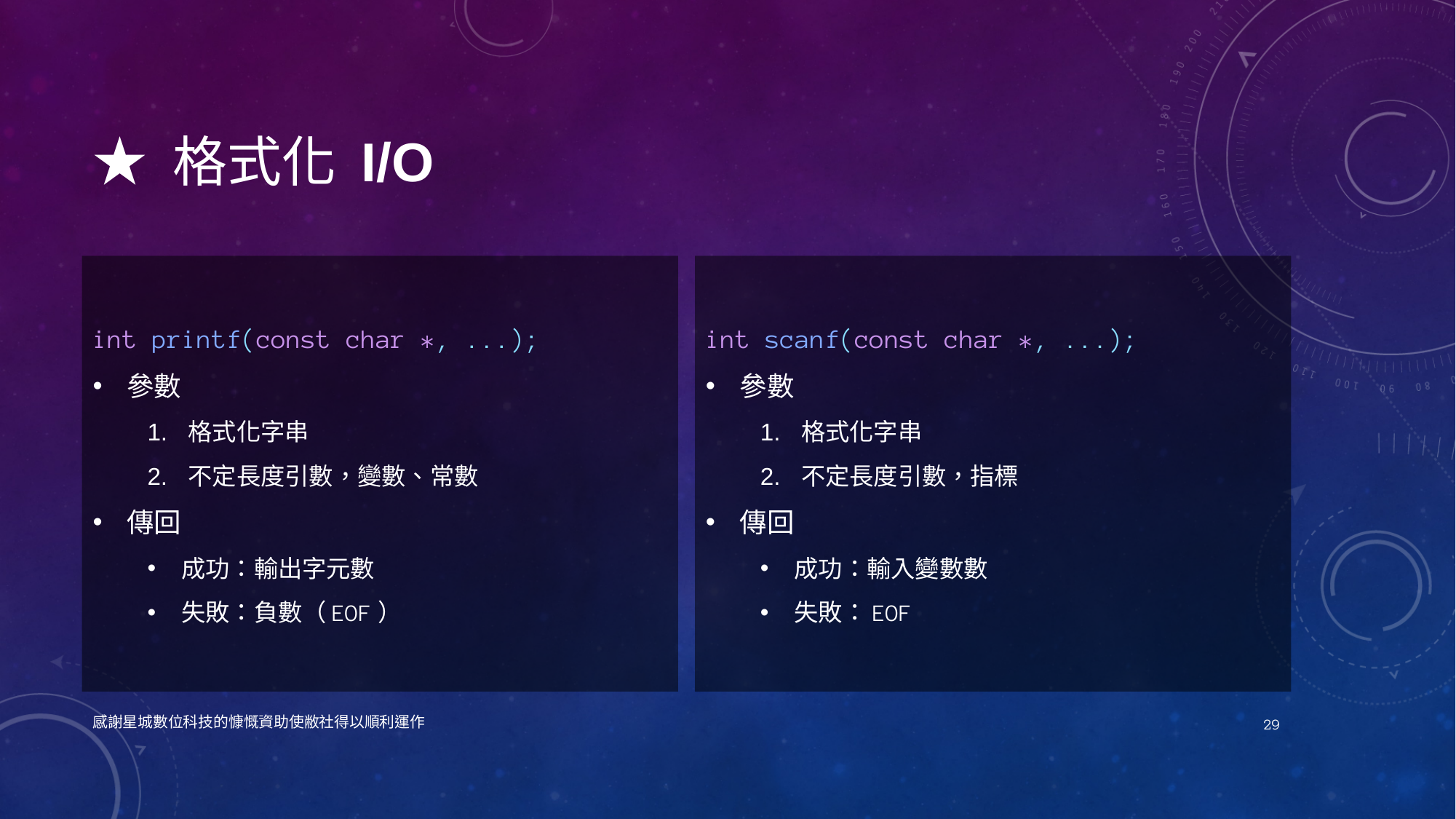

# ★ 格式化 I/O
int printf(const char *, ...);
參數
格式化字串
不定長度引數，變數、常數
傳回
成功：輸出字元數
失敗：負數（EOF）
int scanf(const char *, ...);
參數
格式化字串
不定長度引數，指標
傳回
成功：輸入變數數
失敗：EOF
感謝星城數位科技的慷慨資助使敝社得以順利運作
29